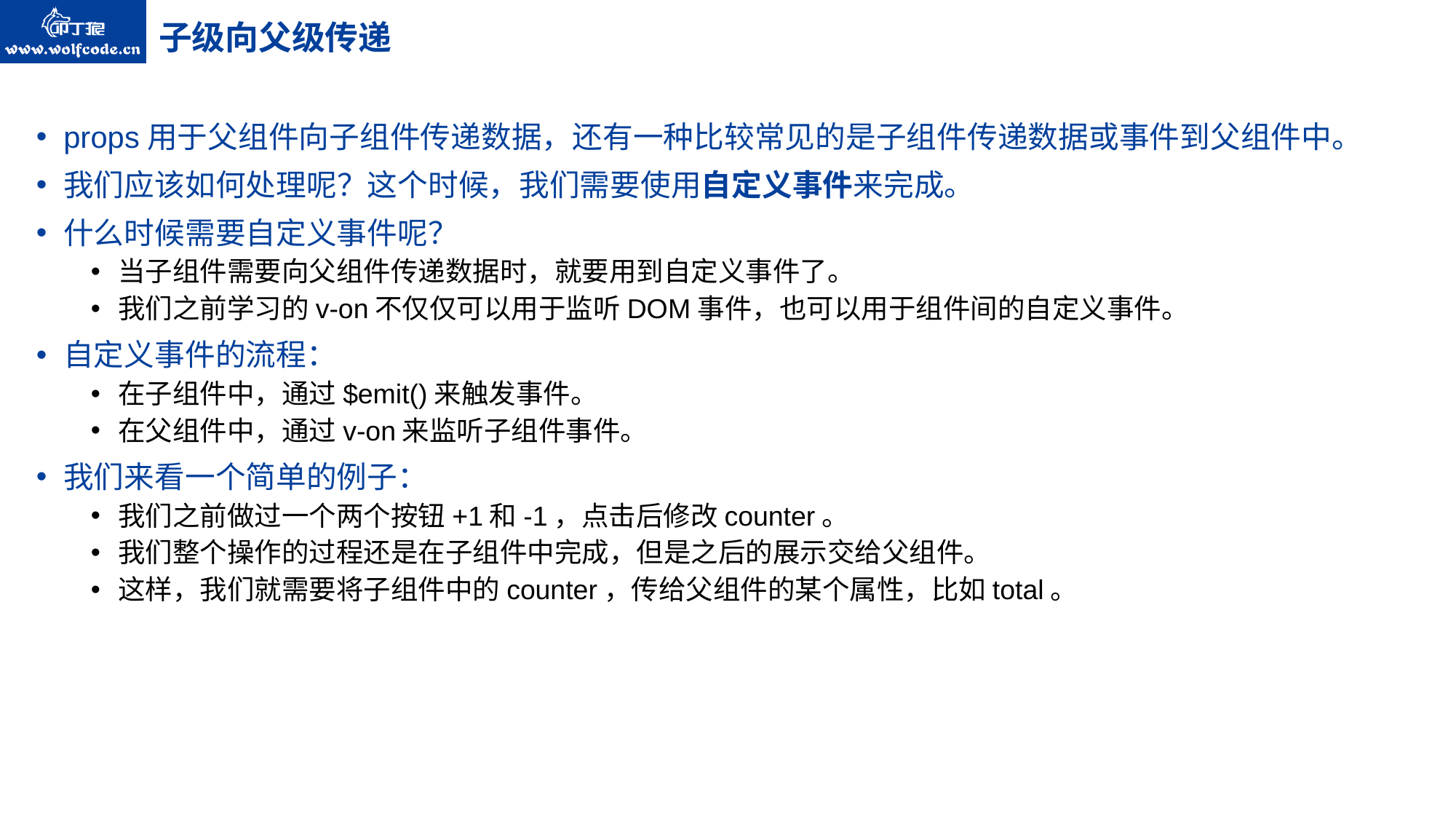

# 子级向父级传递
props用于父组件向子组件传递数据，还有一种比较常见的是子组件传递数据或事件到父组件中。
我们应该如何处理呢？这个时候，我们需要使用自定义事件来完成。
什么时候需要自定义事件呢？
当子组件需要向父组件传递数据时，就要用到自定义事件了。
我们之前学习的v-on不仅仅可以用于监听DOM事件，也可以用于组件间的自定义事件。
自定义事件的流程：
在子组件中，通过$emit()来触发事件。
在父组件中，通过v-on来监听子组件事件。
我们来看一个简单的例子：
我们之前做过一个两个按钮+1和-1，点击后修改counter。
我们整个操作的过程还是在子组件中完成，但是之后的展示交给父组件。
这样，我们就需要将子组件中的counter，传给父组件的某个属性，比如total。